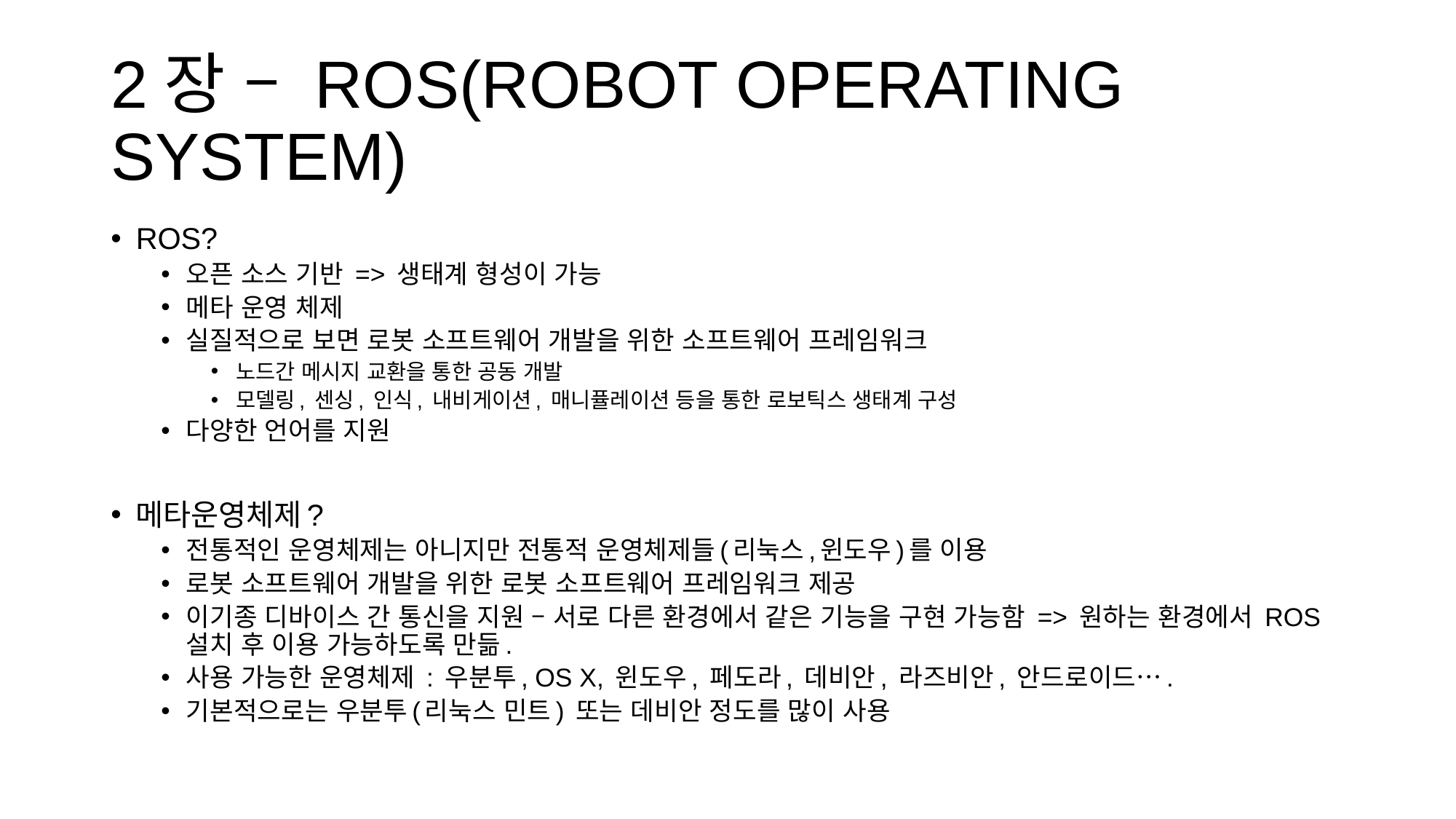

# 2장 – ROS(ROBOT OPERATING SYSTEM)
ROS?
오픈 소스 기반 => 생태계 형성이 가능
메타 운영 체제
실질적으로 보면 로봇 소프트웨어 개발을 위한 소프트웨어 프레임워크
노드간 메시지 교환을 통한 공동 개발
모델링, 센싱, 인식, 내비게이션, 매니퓰레이션 등을 통한 로보틱스 생태계 구성
다양한 언어를 지원

메타운영체제?
전통적인 운영체제는 아니지만 전통적 운영체제들(리눅스,윈도우)를 이용
로봇 소프트웨어 개발을 위한 로봇 소프트웨어 프레임워크 제공
이기종 디바이스 간 통신을 지원 – 서로 다른 환경에서 같은 기능을 구현 가능함 => 원하는 환경에서 ROS 설치 후 이용 가능하도록 만듦.
사용 가능한 운영체제 : 우분투, OS X, 윈도우, 페도라, 데비안, 라즈비안, 안드로이드….
기본적으로는 우분투(리눅스 민트) 또는 데비안 정도를 많이 사용